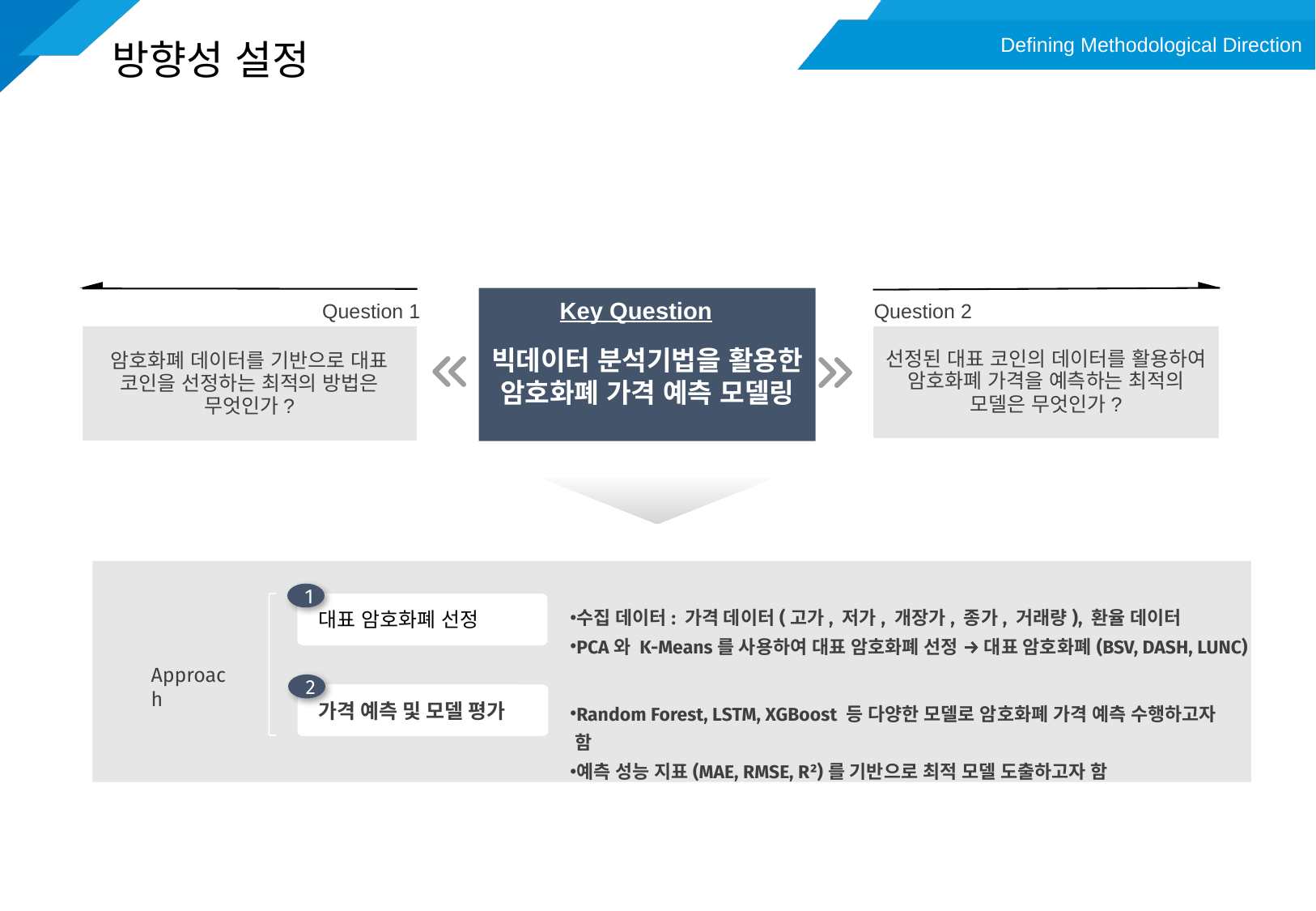

Defining Methodological Direction
# 방향성 설정

빅데이터 분석기법을 활용한 암호화폐 가격 예측 모델링
Key Question
Question 1
Question 2
| 선정된 대표 코인의 데이터를 활용하여 암호화폐 가격을 예측하는 최적의 모델은 무엇인가? |
| --- |
| 암호화폐 데이터를 기반으로 대표 코인을 선정하는 최적의 방법은 무엇인가? |
| --- |

1
대표 암호화폐 선정
수집 데이터: 가격 데이터(고가, 저가, 개장가, 종가, 거래량), 환율 데이터
PCA와 K-Means를 사용하여 대표 암호화폐 선정 → 대표 암호화폐(BSV, DASH, LUNC)

Approach
2
가격 예측 및 모델 평가
Random Forest, LSTM, XGBoost 등 다양한 모델로 암호화폐 가격 예측 수행하고자 함
예측 성능 지표(MAE, RMSE, R²)를 기반으로 최적 모델 도출하고자 함